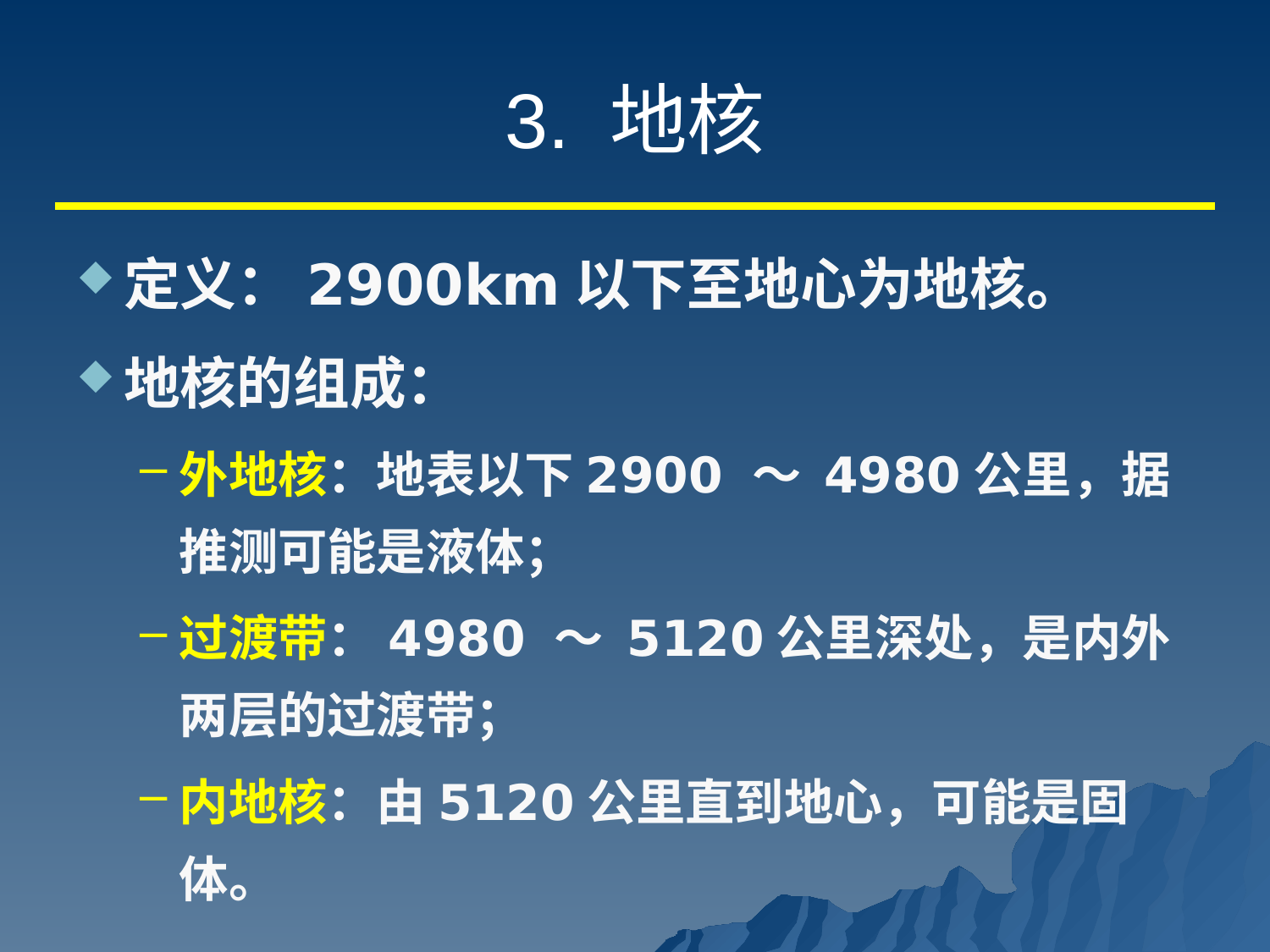

# 3. 地核
定义：2900km以下至地心为地核。
地核的组成：
外地核：地表以下2900 ～ 4980公里，据推测可能是液体；
过渡带：4980 ～ 5120公里深处，是内外两层的过渡带；
内地核：由5120公里直到地心，可能是固体。